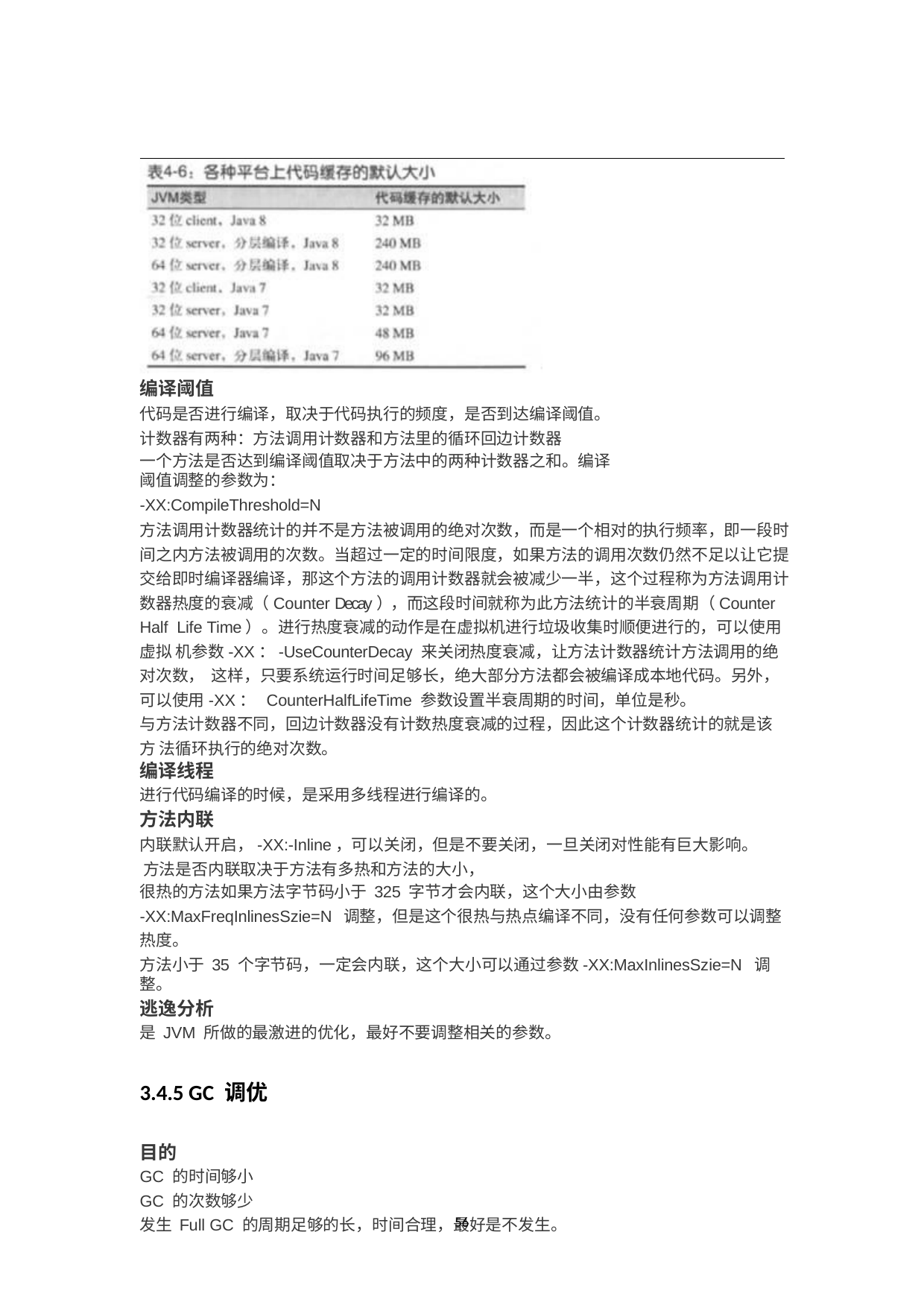

编译阈值
代码是否进行编译，取决于代码执行的频度，是否到达编译阈值。 计数器有两种：方法调用计数器和方法里的循环回边计数器
一个方法是否达到编译阈值取决于方法中的两种计数器之和。编译阈值调整的参数为：
-XX:CompileThreshold=N
方法调用计数器统计的并不是方法被调用的绝对次数，而是一个相对的执行频率，即一段时 间之内方法被调用的次数。当超过一定的时间限度，如果方法的调用次数仍然不足以让它提 交给即时编译器编译，那这个方法的调用计数器就会被减少一半，这个过程称为方法调用计 数器热度的衰减（Counter Decay），而这段时间就称为此方法统计的半衰周期（Counter Half  Life Time）。进行热度衰减的动作是在虚拟机进行垃圾收集时顺便进行的，可以使用虚拟 机参数-XX：-UseCounterDecay 来关闭热度衰减，让方法计数器统计方法调用的绝对次数，  这样，只要系统运行时间足够长，绝大部分方法都会被编译成本地代码。另外，可以使用-XX：  CounterHalfLifeTime 参数设置半衰周期的时间，单位是秒。
与方法计数器不同，回边计数器没有计数热度衰减的过程，因此这个计数器统计的就是该方 法循环执行的绝对次数。
编译线程
进行代码编译的时候，是采用多线程进行编译的。
方法内联
内联默认开启，-XX:-Inline，可以关闭，但是不要关闭，一旦关闭对性能有巨大影响。 方法是否内联取决于方法有多热和方法的大小，
很热的方法如果方法字节码小于 325 字节才会内联，这个大小由参数
-XX:MaxFreqInlinesSzie=N 调整，但是这个很热与热点编译不同，没有任何参数可以调整 热度。
方法小于 35 个字节码，一定会内联，这个大小可以通过参数-XX:MaxInlinesSzie=N 调整。
逃逸分析
是 JVM 所做的最激进的优化，最好不要调整相关的参数。

3.4.5 GC 调优

目的
GC 的时间够小
GC 的次数够少
发生 Full GC 的周期足够的长，时间合理，最好是不发生。
56